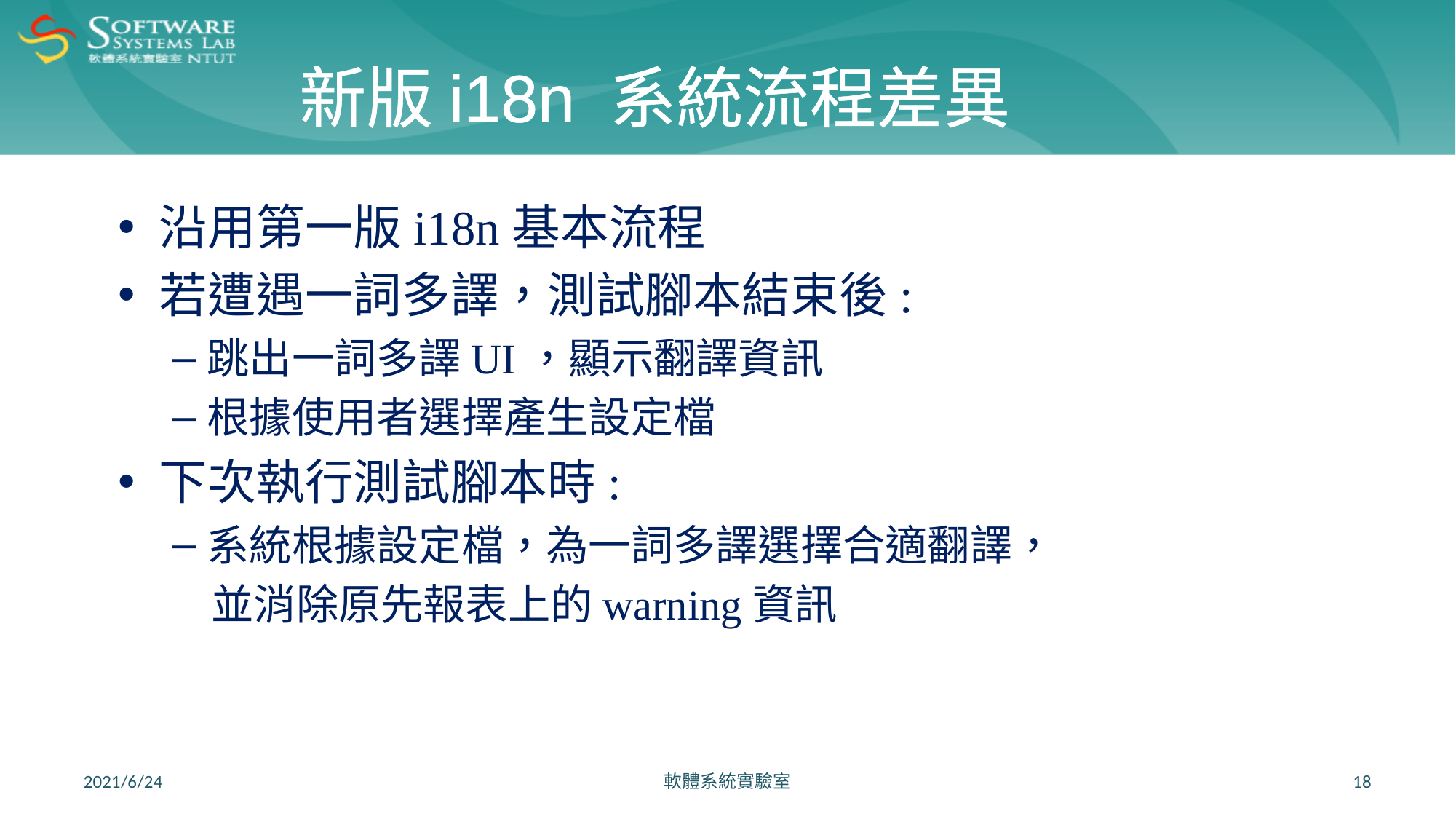

# 新版i18n 系統流程差異
沿用第一版i18n基本流程
若遭遇一詞多譯，測試腳本結束後:
跳出一詞多譯UI，顯示翻譯資訊
根據使用者選擇產生設定檔
下次執行測試腳本時:
系統根據設定檔，為一詞多譯選擇合適翻譯，
   並消除原先報表上的warning資訊

2021/6/24
軟體系統實驗室
18